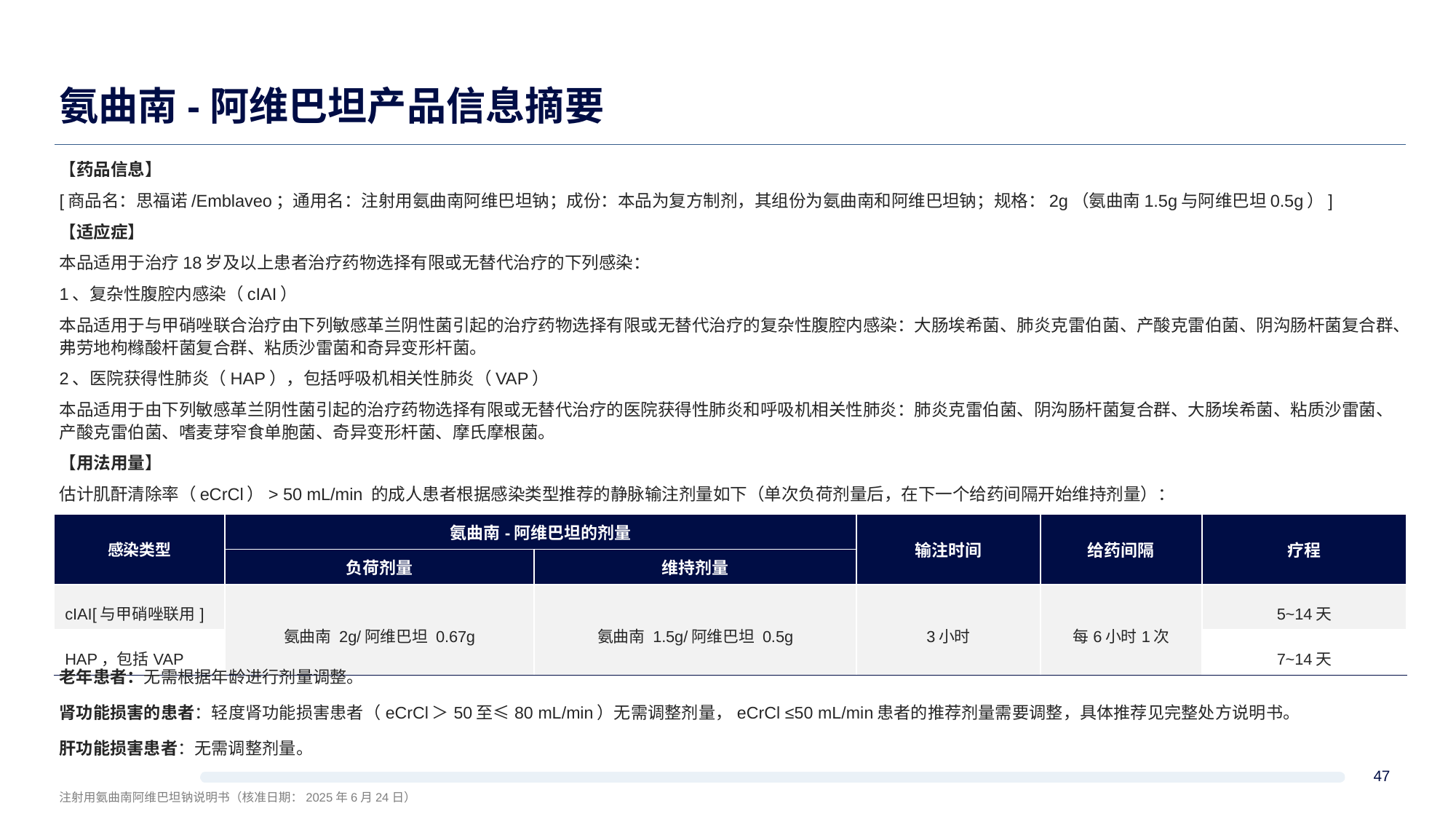

# 氨曲南-阿维巴坦产品信息摘要
【药品信息】
[商品名：思福诺/Emblaveo；通用名：注射用氨曲南阿维巴坦钠；成份：本品为复方制剂，其组份为氨曲南和阿维巴坦钠；规格：2g（氨曲南1.5g与阿维巴坦0.5g）]
【适应症】
本品适用于治疗18岁及以上患者治疗药物选择有限或无替代治疗的下列感染：
1、复杂性腹腔内感染（cIAI）
本品适用于与甲硝唑联合治疗由下列敏感革兰阴性菌引起的治疗药物选择有限或无替代治疗的复杂性腹腔内感染：大肠埃希菌、肺炎克雷伯菌、产酸克雷伯菌、阴沟肠杆菌复合群、弗劳地枸橼酸杆菌复合群、粘质沙雷菌和奇异变形杆菌。
2、医院获得性肺炎（HAP），包括呼吸机相关性肺炎（VAP）
本品适用于由下列敏感革兰阴性菌引起的治疗药物选择有限或无替代治疗的医院获得性肺炎和呼吸机相关性肺炎：肺炎克雷伯菌、阴沟肠杆菌复合群、大肠埃希菌、粘质沙雷菌、产酸克雷伯菌、嗜麦芽窄食单胞菌、奇异变形杆菌、摩氏摩根菌。
【用法用量】
估计肌酐清除率（eCrCl）> 50 mL/min 的成人患者根据感染类型推荐的静脉输注剂量如下（单次负荷剂量后，在下一个给药间隔开始维持剂量）：
| 感染类型 | 氨曲南-阿维巴坦的剂量 |  | 输注时间 | 给药间隔 | 疗程 |
| --- | --- | --- | --- | --- | --- |
|  | 负荷剂量 | 维持剂量 |  |  |  |
| cIAI[与甲硝唑联用] | 氨曲南 2g/阿维巴坦 0.67g | 氨曲南 1.5g/阿维巴坦 0.5g | 3小时 | 每6小时1次 | 5~14天 |
| HAP，包括VAP | 氨曲南 2g/阿维巴坦 0.67g | 氨曲南 1.5g/阿维巴坦 0.5g | 3小时 | 每6小时1次 | 7~14天 |
老年患者：无需根据年龄进行剂量调整。
肾功能损害的患者：轻度肾功能损害患者（eCrCl＞50至≤80 mL/min）无需调整剂量，eCrCl ≤50 mL/min患者的推荐剂量需要调整，具体推荐见完整处方说明书。
肝功能损害患者：无需调整剂量。
47
注射用氨曲南阿维巴坦钠说明书（核准日期：2025年6月24日）